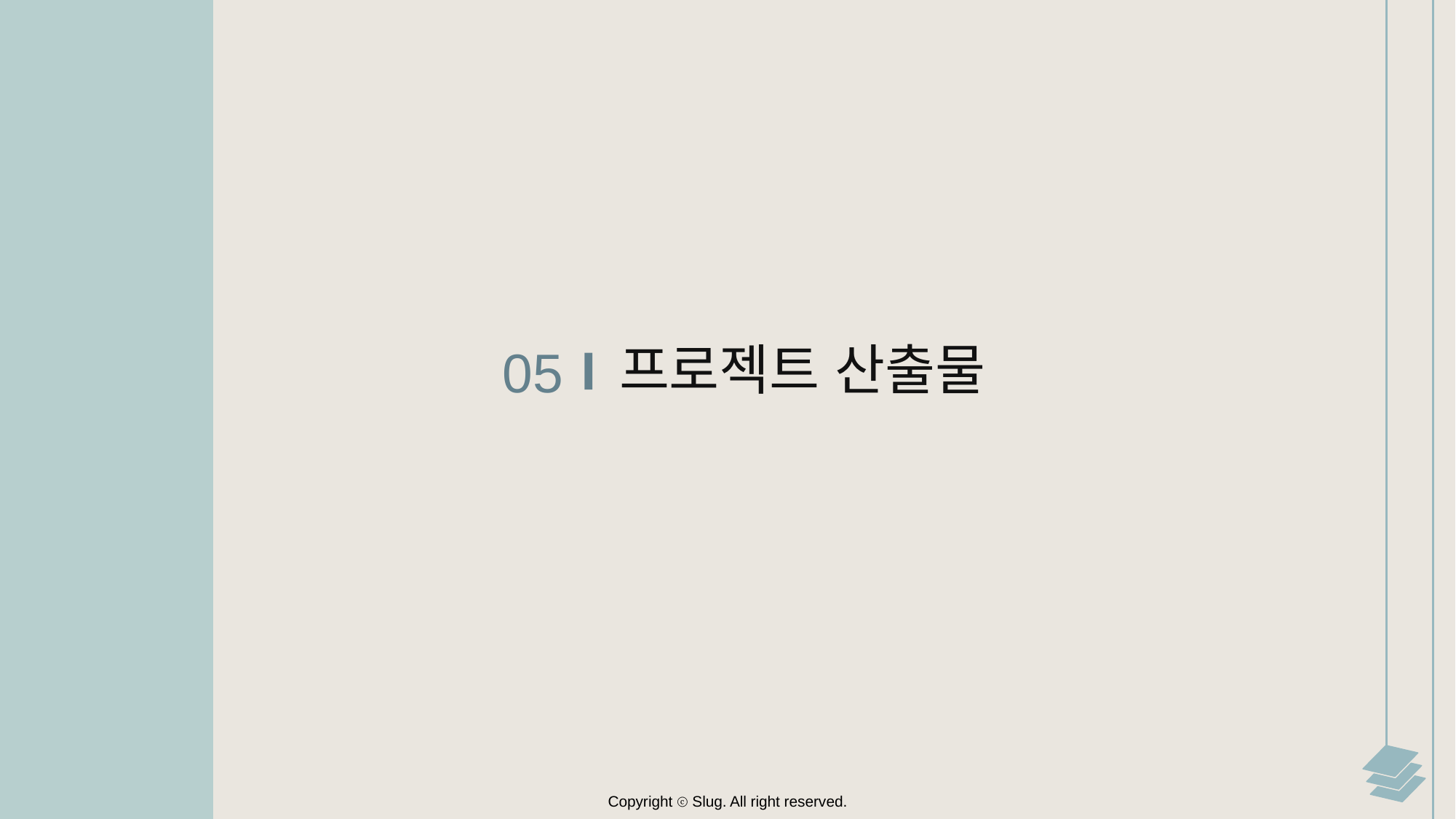

프로젝트 산출물
05

Copyright ⓒ Slug. All right reserved.